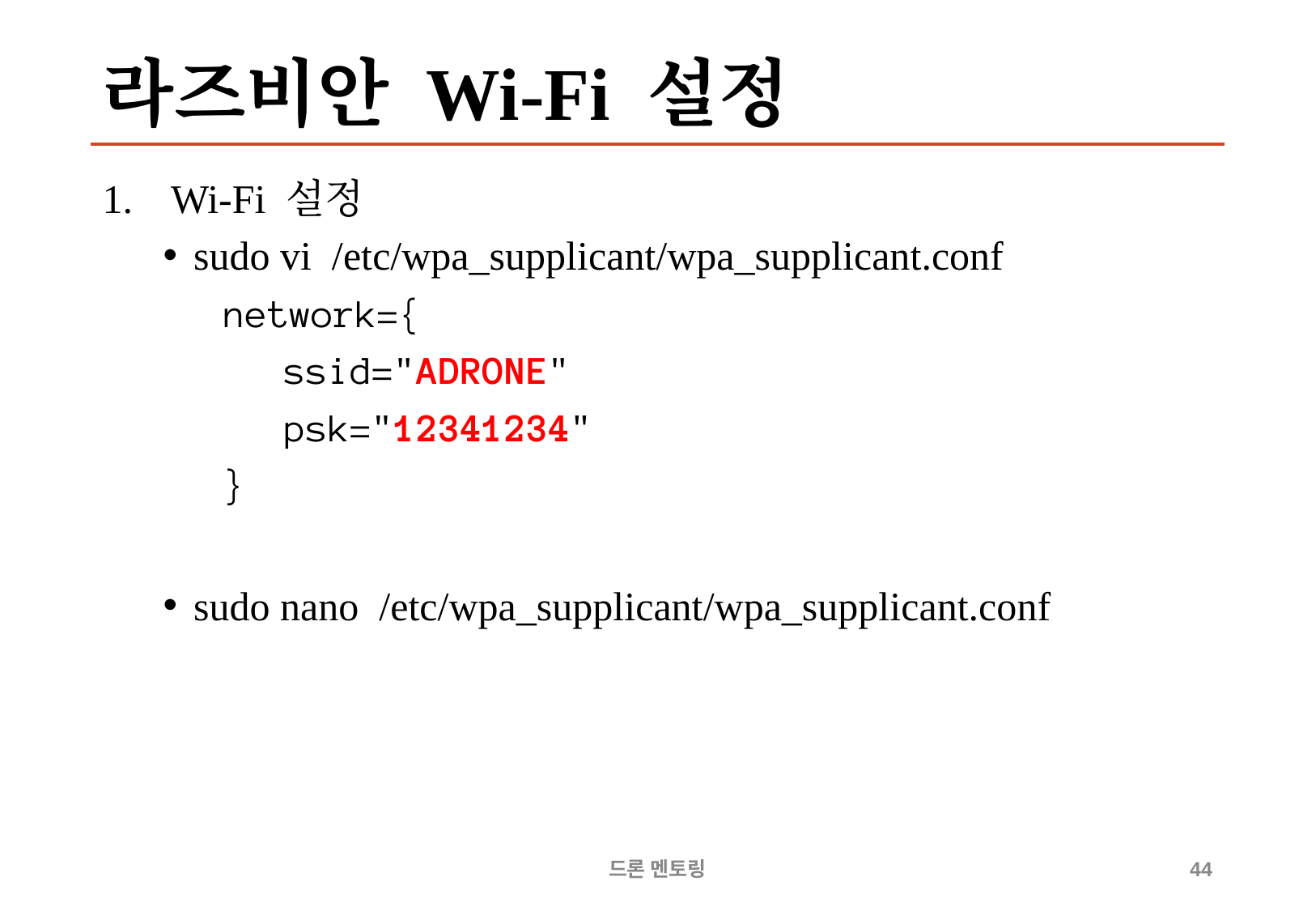

# 라즈비안 Wi-Fi 설정
Wi-Fi 설정
sudo vi  /etc/wpa_supplicant/wpa_supplicant.conf
network={
ssid="ADRONE"
psk="12341234"
}

sudo nano  /etc/wpa_supplicant/wpa_supplicant.conf

드론 멘토링
44